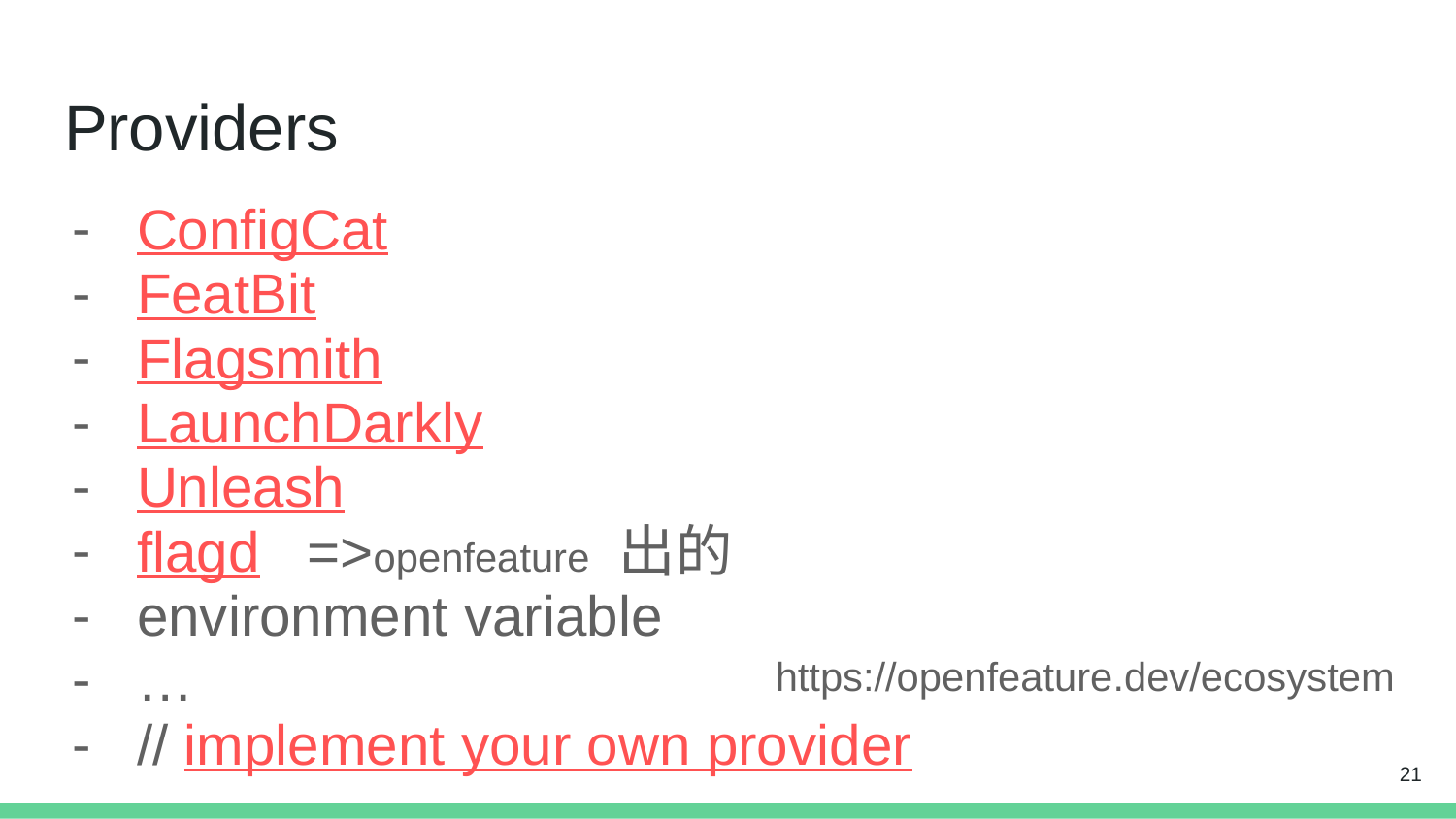

# Providers
ConfigCat
FeatBit
Flagsmith
LaunchDarkly
Unleash
flagd   =>openfeature 出的
environment variable
…
// implement your own provider
https://openfeature.dev/ecosystem
21